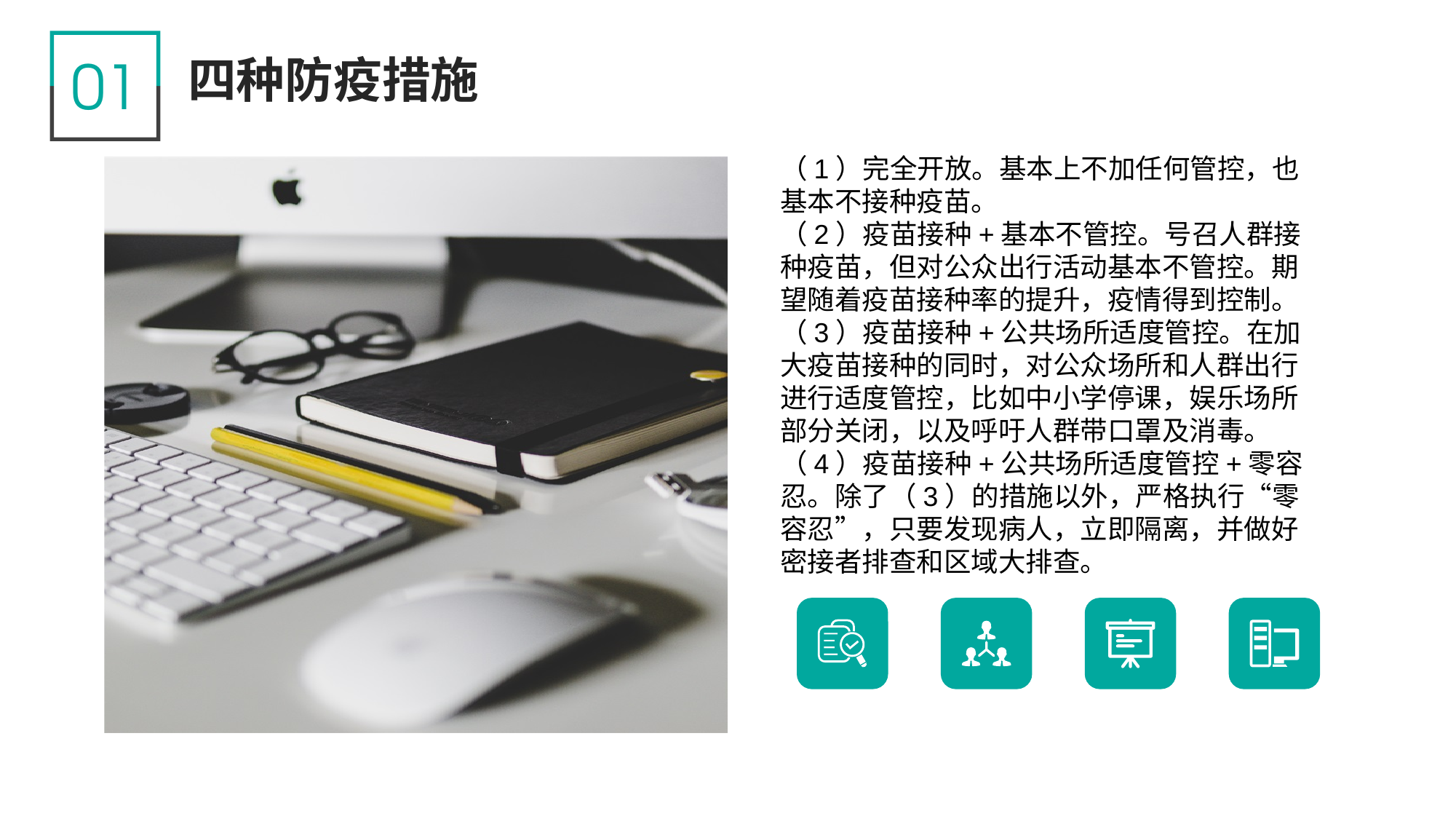

01
四种防疫措施

（1）完全开放。基本上不加任何管控，也基本不接种疫苗。
（2）疫苗接种+基本不管控。号召人群接种疫苗，但对公众出行活动基本不管控。期望随着疫苗接种率的提升，疫情得到控制。
（3）疫苗接种+公共场所适度管控。在加大疫苗接种的同时，对公众场所和人群出行进行适度管控，比如中小学停课，娱乐场所部分关闭，以及呼吁人群带口罩及消毒。
（4）疫苗接种+公共场所适度管控+零容忍。除了（3）的措施以外，严格执行“零容忍”，只要发现病人，立即隔离，并做好密接者排查和区域大排查。